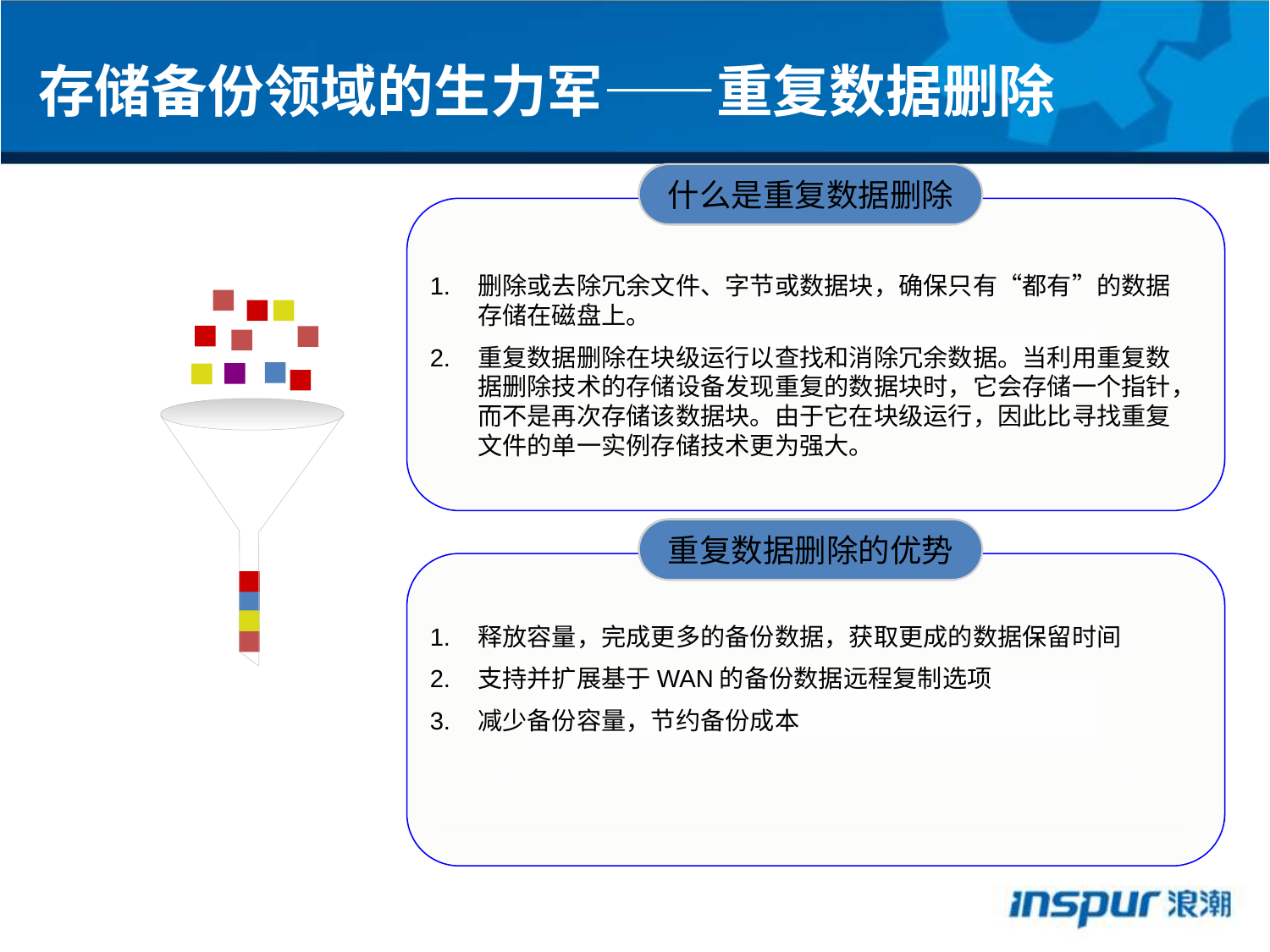

存储备份领域的生力军——重复数据删除
什么是重复数据删除

删除或去除冗余文件、字节或数据块，确保只有“都有”的数据存储在磁盘上。
重复数据删除在块级运行以查找和消除冗余数据。当利用重复数据删除技术的存储设备发现重复的数据块时，它会存储一个指针，而不是再次存储该数据块。由于它在块级运行，因此比寻找重复文件的单一实例存储技术更为强大。

重复数据删除的优势

释放容量，完成更多的备份数据，获取更成的数据保留时间
支持并扩展基于WAN的备份数据远程复制选项
减少备份容量，节约备份成本